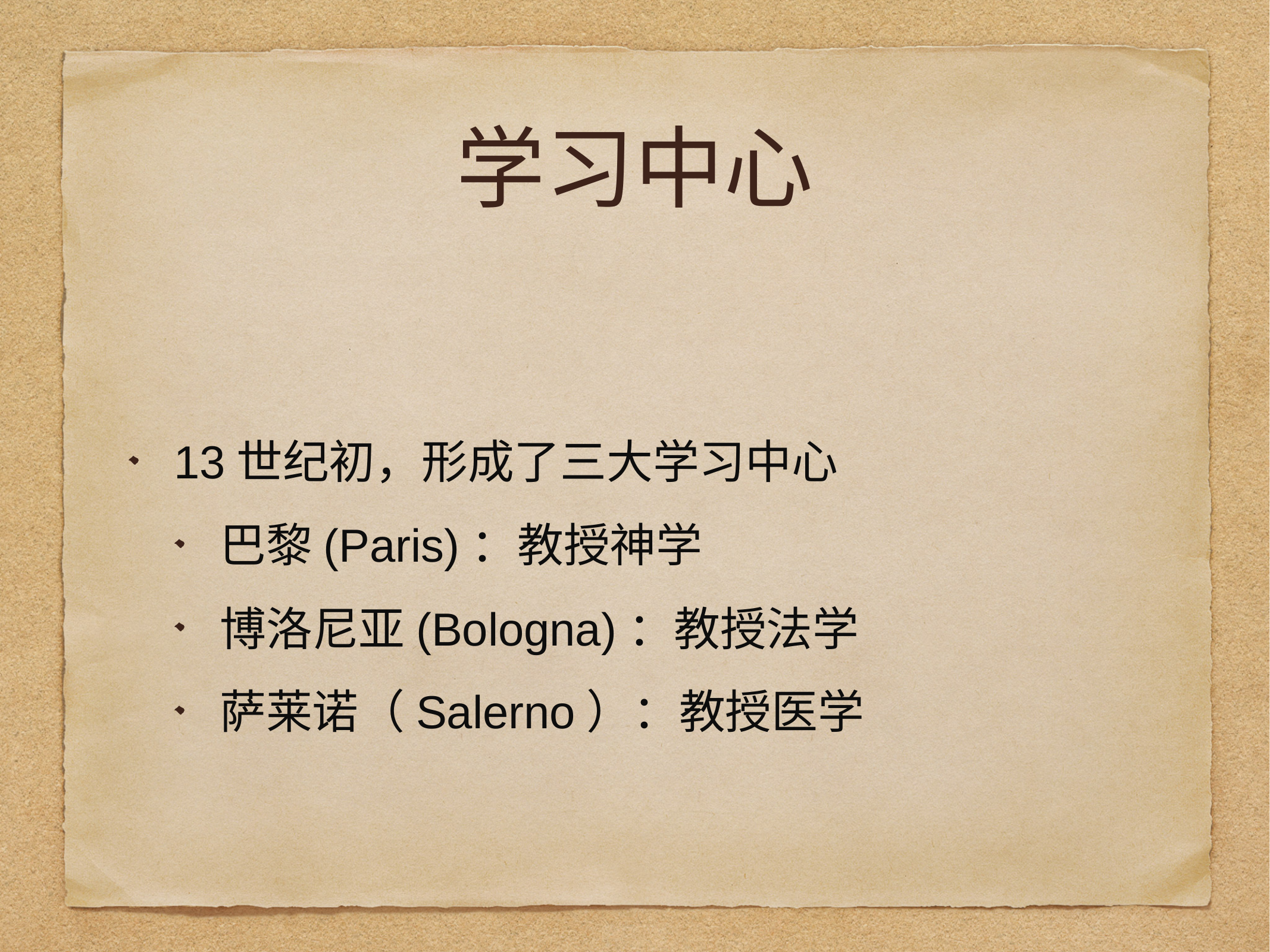

# 学习中心
13世纪初，形成了三大学习中心
巴黎(Paris)：教授神学
博洛尼亚(Bologna)：教授法学
萨莱诺（Salerno）：教授医学